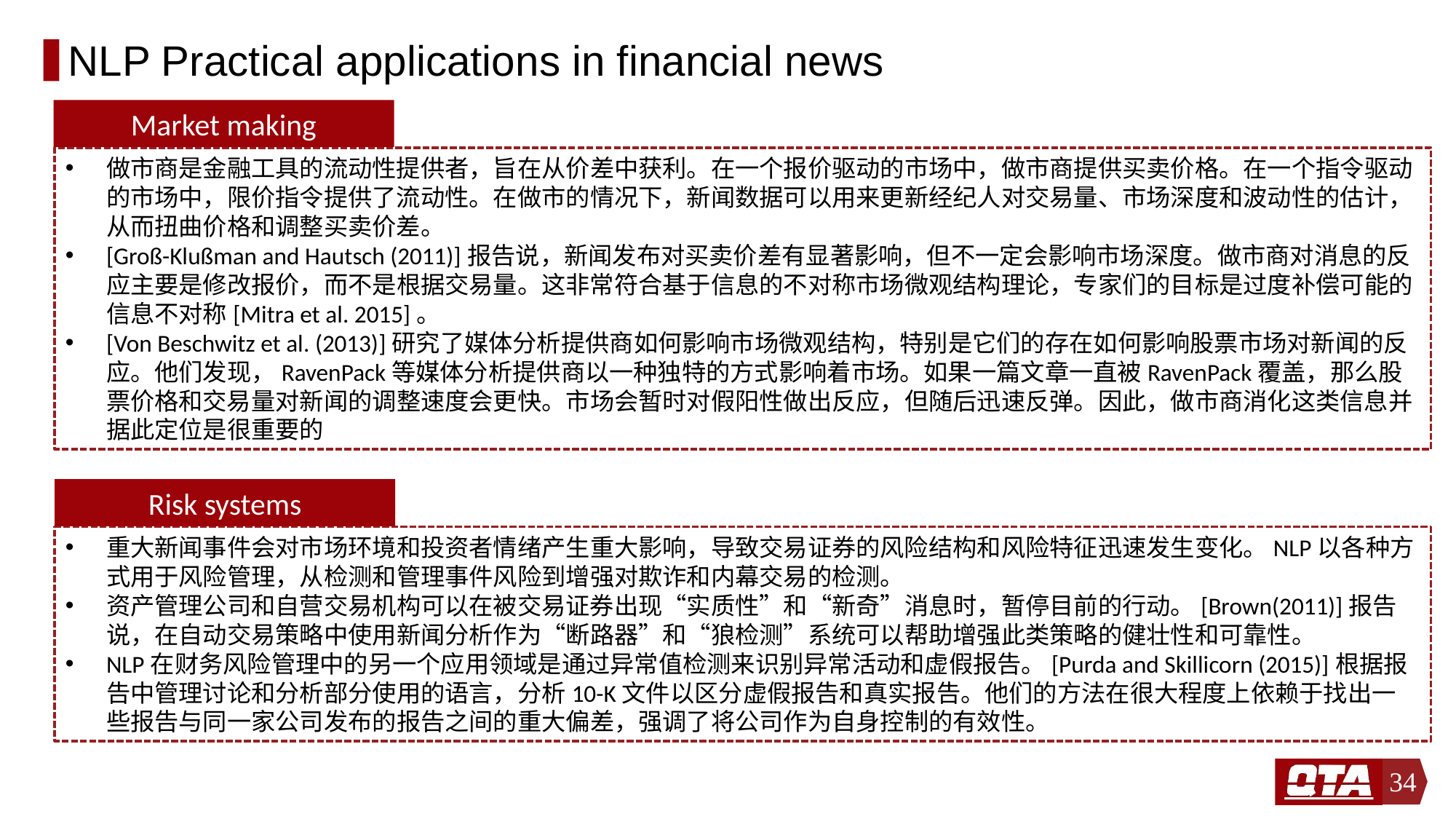

# NLP Practical applications in financial news
Market making
做市商是金融工具的流动性提供者，旨在从价差中获利。在一个报价驱动的市场中，做市商提供买卖价格。在一个指令驱动的市场中，限价指令提供了流动性。在做市的情况下，新闻数据可以用来更新经纪人对交易量、市场深度和波动性的估计，从而扭曲价格和调整买卖价差。
[Groß-Klußman and Hautsch (2011)]报告说，新闻发布对买卖价差有显著影响，但不一定会影响市场深度。做市商对消息的反应主要是修改报价，而不是根据交易量。这非常符合基于信息的不对称市场微观结构理论，专家们的目标是过度补偿可能的信息不对称[Mitra et al. 2015]。
[Von Beschwitz et al. (2013)]研究了媒体分析提供商如何影响市场微观结构，特别是它们的存在如何影响股票市场对新闻的反应。他们发现，RavenPack等媒体分析提供商以一种独特的方式影响着市场。如果一篇文章一直被RavenPack覆盖，那么股票价格和交易量对新闻的调整速度会更快。市场会暂时对假阳性做出反应，但随后迅速反弹。因此，做市商消化这类信息并据此定位是很重要的
Risk systems
重大新闻事件会对市场环境和投资者情绪产生重大影响，导致交易证券的风险结构和风险特征迅速发生变化。NLP以各种方式用于风险管理，从检测和管理事件风险到增强对欺诈和内幕交易的检测。
资产管理公司和自营交易机构可以在被交易证券出现“实质性”和“新奇”消息时，暂停目前的行动。[Brown(2011)]报告说，在自动交易策略中使用新闻分析作为“断路器”和“狼检测”系统可以帮助增强此类策略的健壮性和可靠性。
NLP在财务风险管理中的另一个应用领域是通过异常值检测来识别异常活动和虚假报告。[Purda and Skillicorn (2015)]根据报告中管理讨论和分析部分使用的语言，分析10-K文件以区分虚假报告和真实报告。他们的方法在很大程度上依赖于找出一些报告与同一家公司发布的报告之间的重大偏差，强调了将公司作为自身控制的有效性。
34